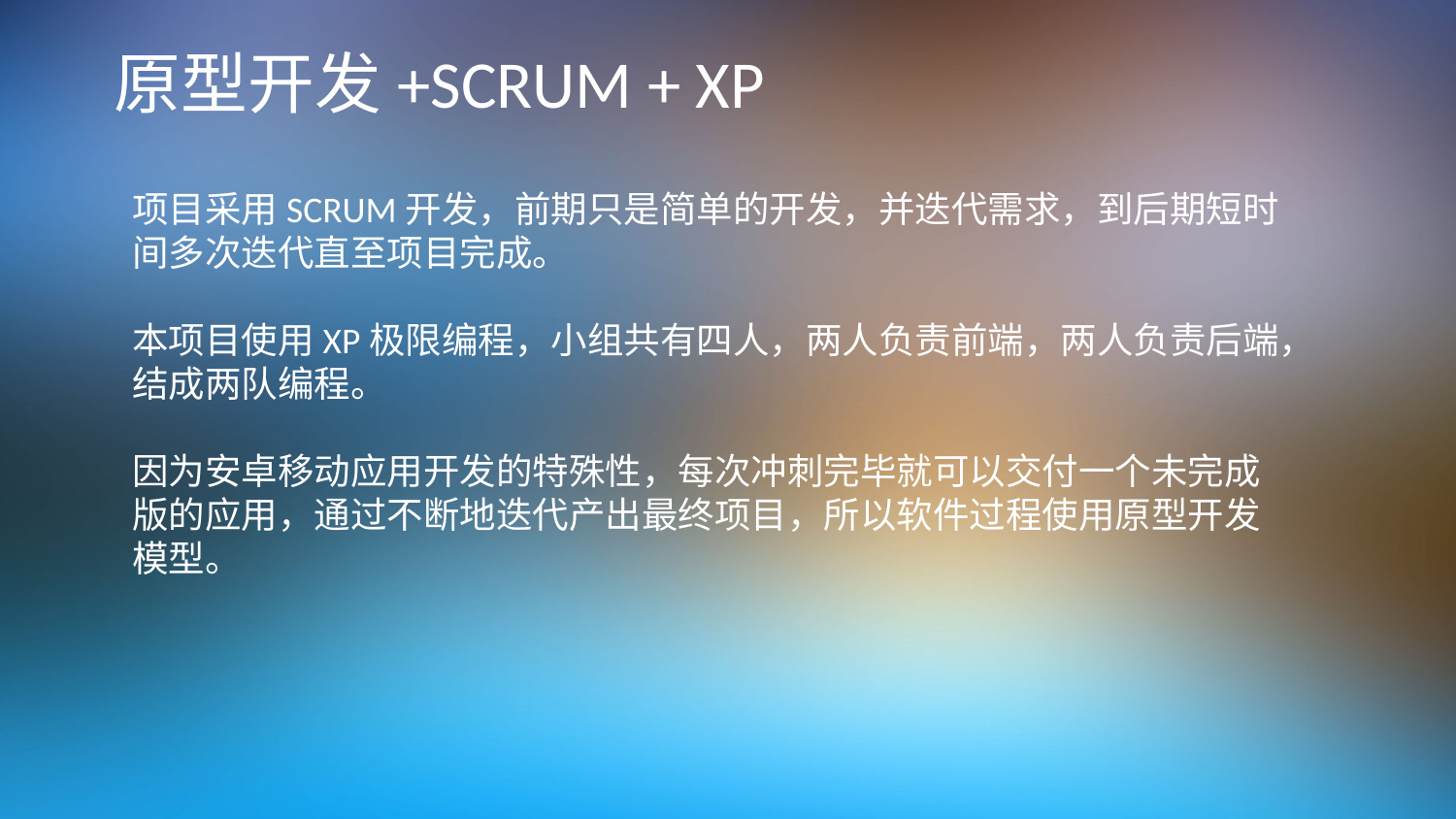

# 原型开发+SCRUM + XP
项目采用SCRUM开发，前期只是简单的开发，并迭代需求，到后期短时间多次迭代直至项目完成。

本项目使用XP极限编程，小组共有四人，两人负责前端，两人负责后端，结成两队编程。

因为安卓移动应用开发的特殊性，每次冲刺完毕就可以交付一个未完成版的应用，通过不断地迭代产出最终项目，所以软件过程使用原型开发模型。